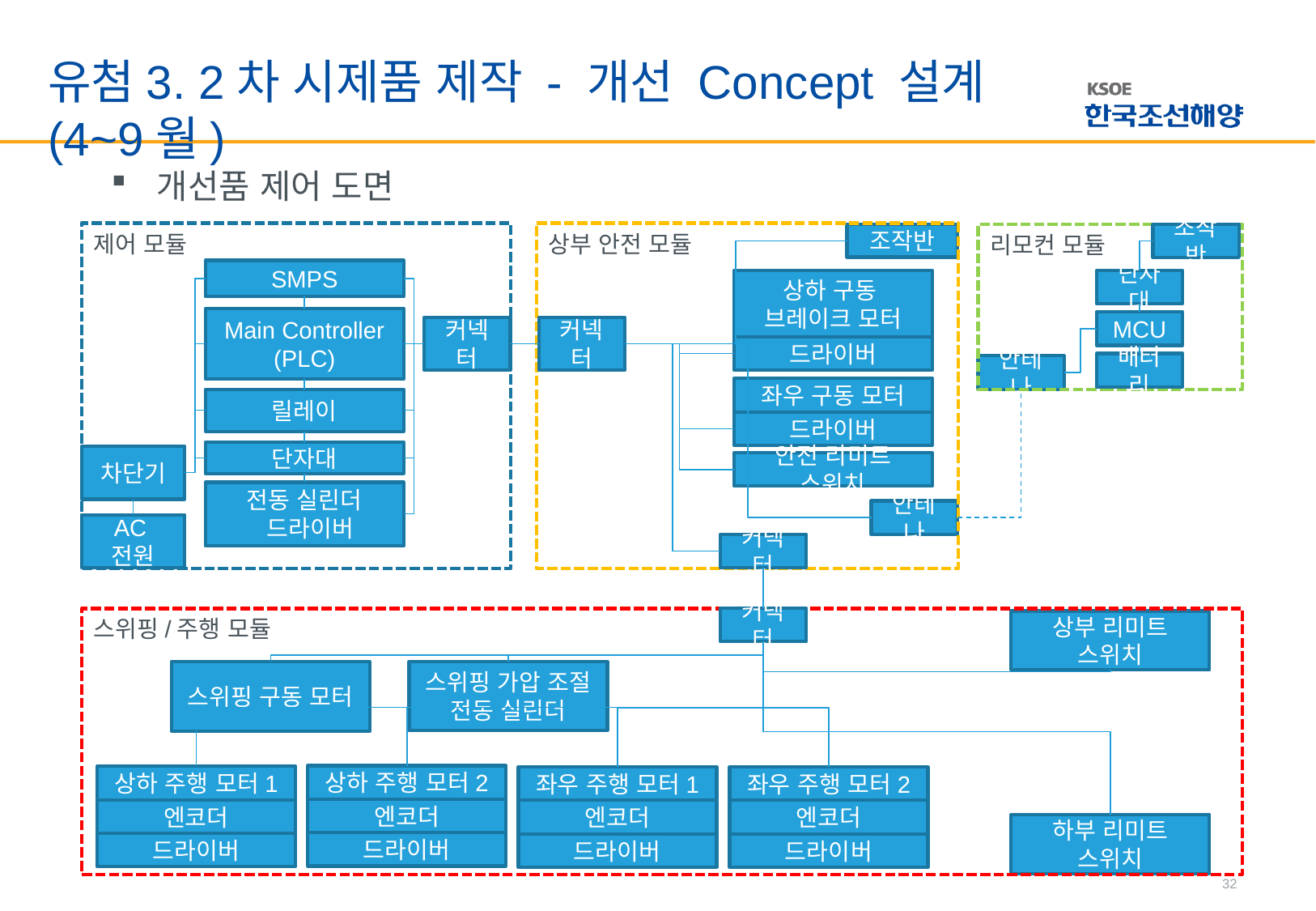

유첨3. 2차 시제품 제작 - 개선 Concept 설계(4~9월)
개선품 제어 도면
제어 모듈
상부 안전 모듈
조작반
조작반
리모컨 모듈
SMPS
단자대
상하 구동
브레이크 모터
Main Controller
(PLC)
MCU
커넥터
커넥터
드라이버
배터리
안테나
좌우 구동 모터
릴레이
드라이버
단자대
차단기
안전 리미트 스위치
전동 실린더
 드라이버
안테나
AC전원
커넥터
커넥터
스위핑/주행 모듈
상부 리미트 스위치
스위핑 가압 조절 전동 실린더
스위핑 구동 모터
상하 주행 모터2
상하 주행 모터1
좌우 주행 모터1
좌우 주행 모터2
엔코더
엔코더
엔코더
엔코더
하부 리미트 스위치
드라이버
드라이버
드라이버
드라이버
32